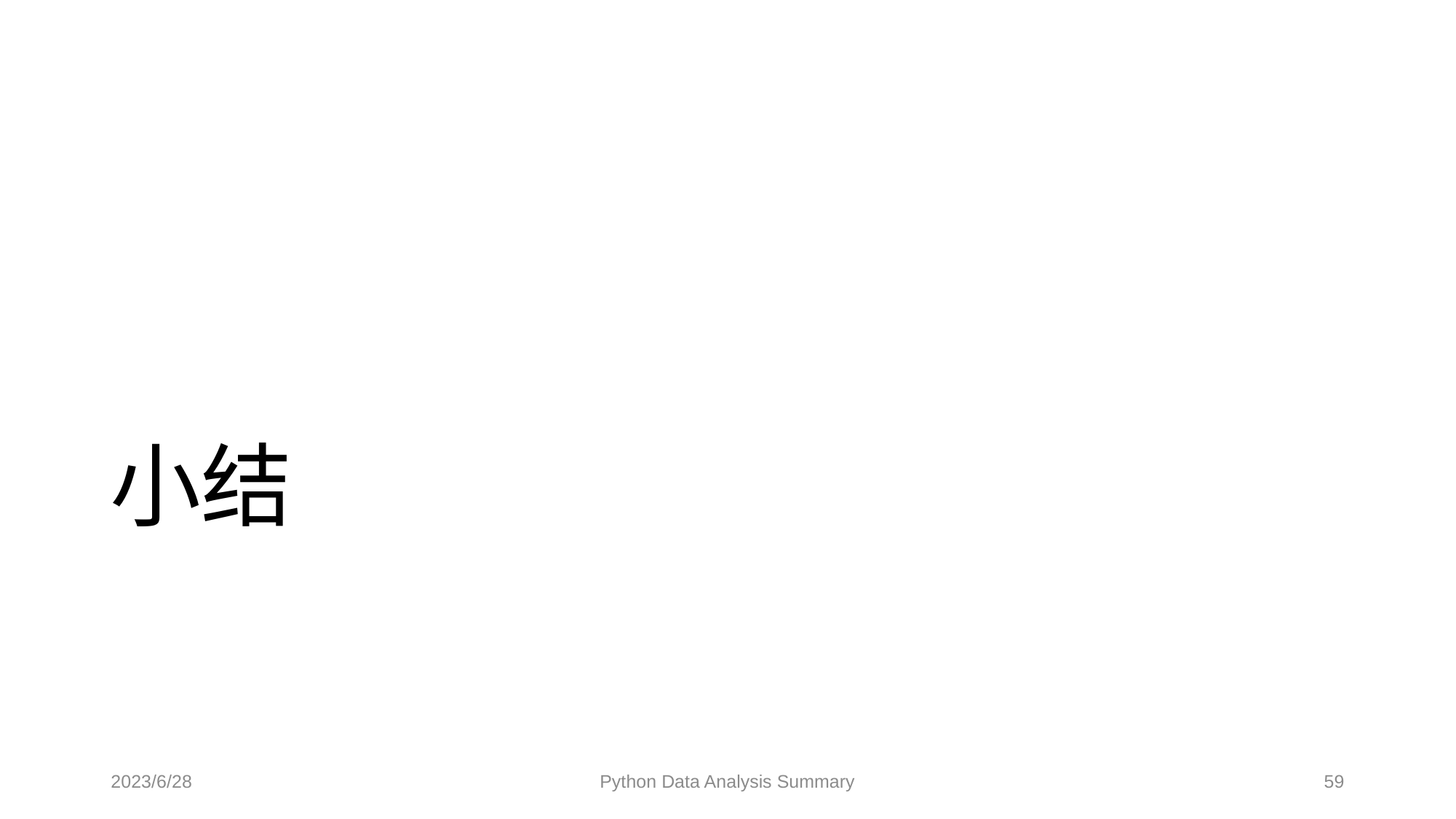

# 小结

2023/6/28
Python Data Analysis Summary
59